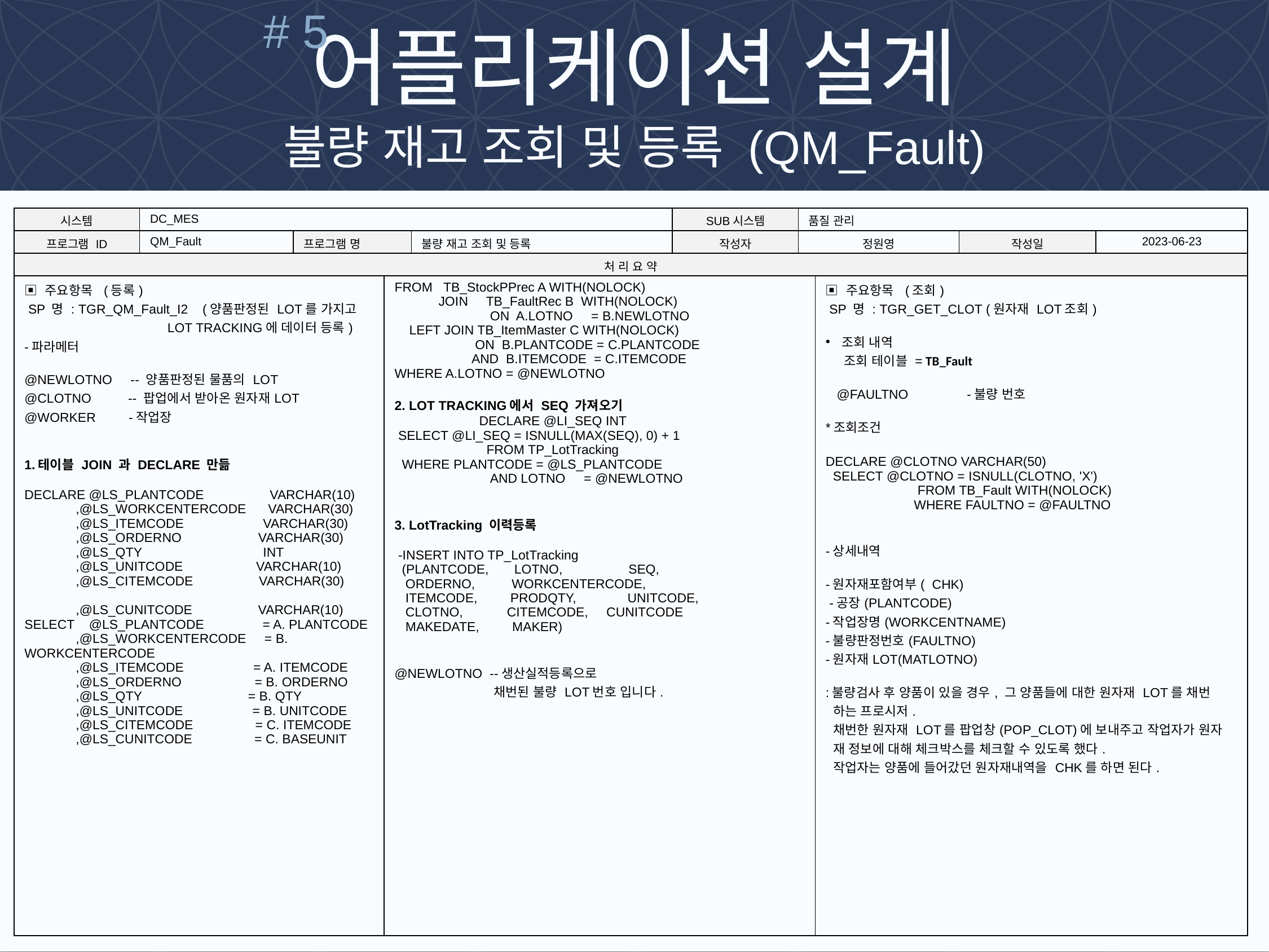

# 5
어플리케이션 설계
불량 재고 조회 및 등록 (QM_Fault)

| 시스템 | DC\_MES |  |  |  | SUB시스템 | 품질 관리 |  |  |  |
| --- | --- | --- | --- | --- | --- | --- | --- | --- | --- |
| 프로그램 ID | QM\_Fault | 프로그램 명 |  | 불량 재고 조회 및 등록 | 작성자 | 정원영 |  | 작성일 | 2023-06-23 |
| 처 리 요 약 |  |  |  |  |  |  |  |  |  |
| ▣ 주요항목 (등록) SP 명 : TGR\_QM\_Fault\_I2 (양품판정된 LOT를 가지고 LOT TRACKING에 데이터 등록) -파라메터 @NEWLOTNO -- 양품판정된 물품의 LOT @CLOTNO -- 팝업에서 받아온 원자재LOT @WORKER -작업장 1.테이블 JOIN 과 DECLARE 만듦 DECLARE @LS\_PLANTCODE VARCHAR(10) ,@LS\_WORKCENTERCODE VARCHAR(30) ,@LS\_ITEMCODE VARCHAR(30) ,@LS\_ORDERNO VARCHAR(30) ,@LS\_QTY INT ,@LS\_UNITCODE VARCHAR(10) ,@LS\_CITEMCODE VARCHAR(30) ,@LS\_CUNITCODE VARCHAR(10) SELECT @LS\_PLANTCODE = A. PLANTCODE ,@LS\_WORKCENTERCODE = B. WORKCENTERCODE ,@LS\_ITEMCODE = A. ITEMCODE ,@LS\_ORDERNO = B. ORDERNO ,@LS\_QTY = B. QTY ,@LS\_UNITCODE = B. UNITCODE ,@LS\_CITEMCODE = C. ITEMCODE ,@LS\_CUNITCODE = C. BASEUNIT |  |  | FROM TB\_StockPPrec A WITH(NOLOCK) JOIN TB\_FaultRec B WITH(NOLOCK) ON A.LOTNO = B.NEWLOTNO LEFT JOIN TB\_ItemMaster C WITH(NOLOCK) ON B.PLANTCODE = C.PLANTCODE AND B.ITEMCODE = C.ITEMCODE WHERE A.LOTNO = @NEWLOTNO 2. LOT TRACKING에서 SEQ 가져오기 DECLARE @LI\_SEQ INT SELECT @LI\_SEQ = ISNULL(MAX(SEQ), 0) + 1 FROM TP\_LotTracking WHERE PLANTCODE = @LS\_PLANTCODE AND LOTNO = @NEWLOTNO 3. LotTracking 이력등록 -INSERT INTO TP\_LotTracking (PLANTCODE, LOTNO, SEQ, ORDERNO, WORKCENTERCODE, ITEMCODE, PRODQTY, UNITCODE, CLOTNO, CITEMCODE, CUNITCODE MAKEDATE, MAKER) @NEWLOTNO --생산실적등록으로 채번된 불량 LOT번호 입니다. |  |  |  | ▣ 주요항목 (조회) SP 명 : TGR\_GET\_CLOT (원자재 LOT조회) 조회 내역 조회 테이블 = TB\_Fault @FAULTNO -불량 번호 \*조회조건 DECLARE @CLOTNO VARCHAR(50) SELECT @CLOTNO = ISNULL(CLOTNO, 'X') FROM TB\_Fault WITH(NOLOCK) WHERE FAULTNO = @FAULTNO -상세내역 -원자재포함여부( CHK) -공장(PLANTCODE) -작업장명(WORKCENTNAME) -불량판정번호(FAULTNO) -원자재LOT(MATLOTNO) :불량검사 후 양품이 있을 경우, 그 양품들에 대한 원자재 LOT를 채번 하는 프로시저. 채번한 원자재 LOT를 팝업창(POP\_CLOT)에 보내주고 작업자가 원자 재 정보에 대해 체크박스를 체크할 수 있도록 했다. 작업자는 양품에 들어갔던 원자재내역을 CHK를 하면 된다. |  |  |